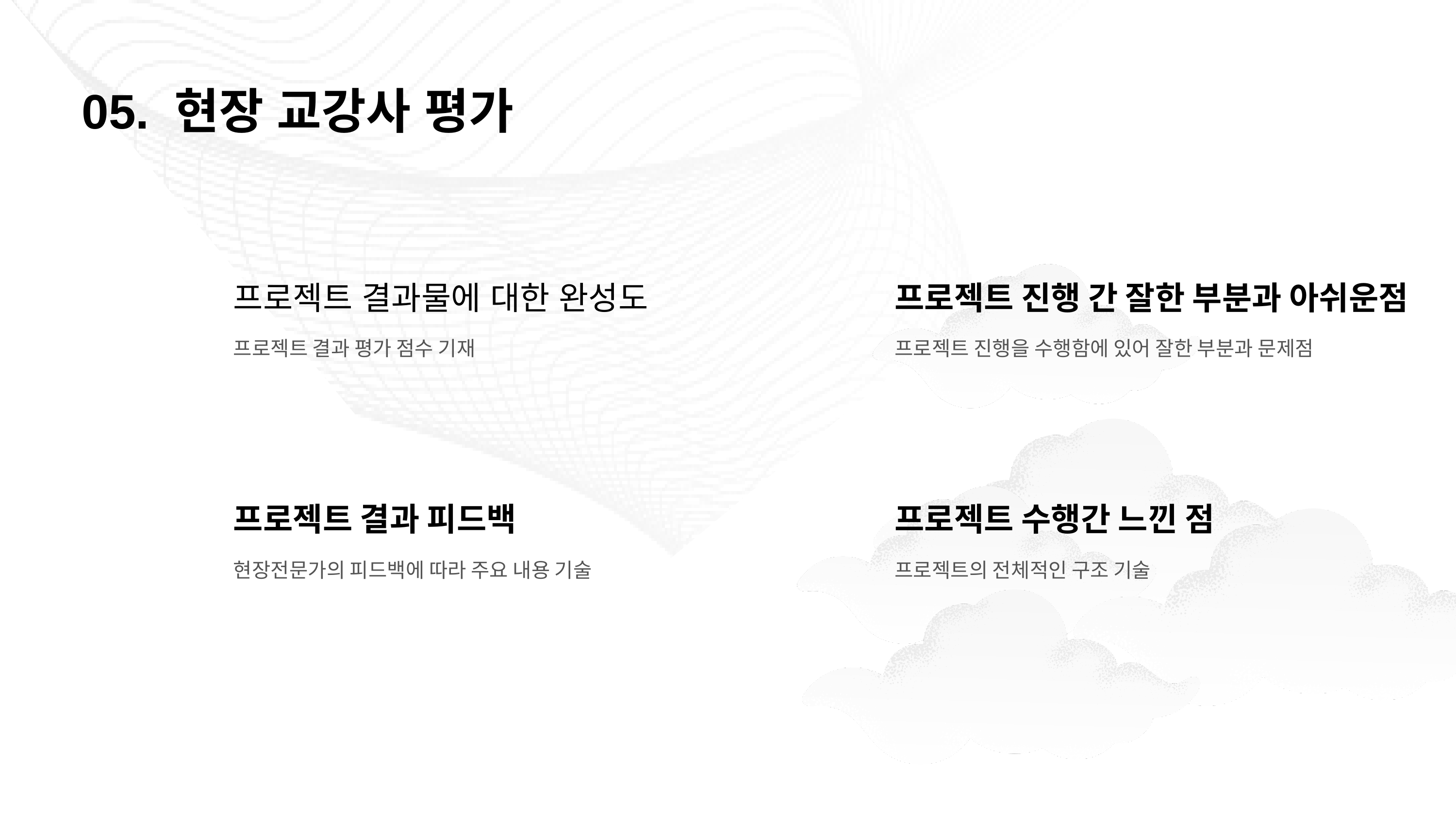

05. 현장 교강사 평가
프로젝트 결과물에 대한 완성도

프로젝트 진행 간 잘한 부분과 아쉬운점

프로젝트 결과 평가 점수 기재

프로젝트 진행을 수행함에 있어 잘한 부분과 문제점

프로젝트 결과 피드백

프로젝트 수행간 느낀 점

현장전문가의 피드백에 따라 주요 내용 기술

프로젝트의 전체적인 구조 기술